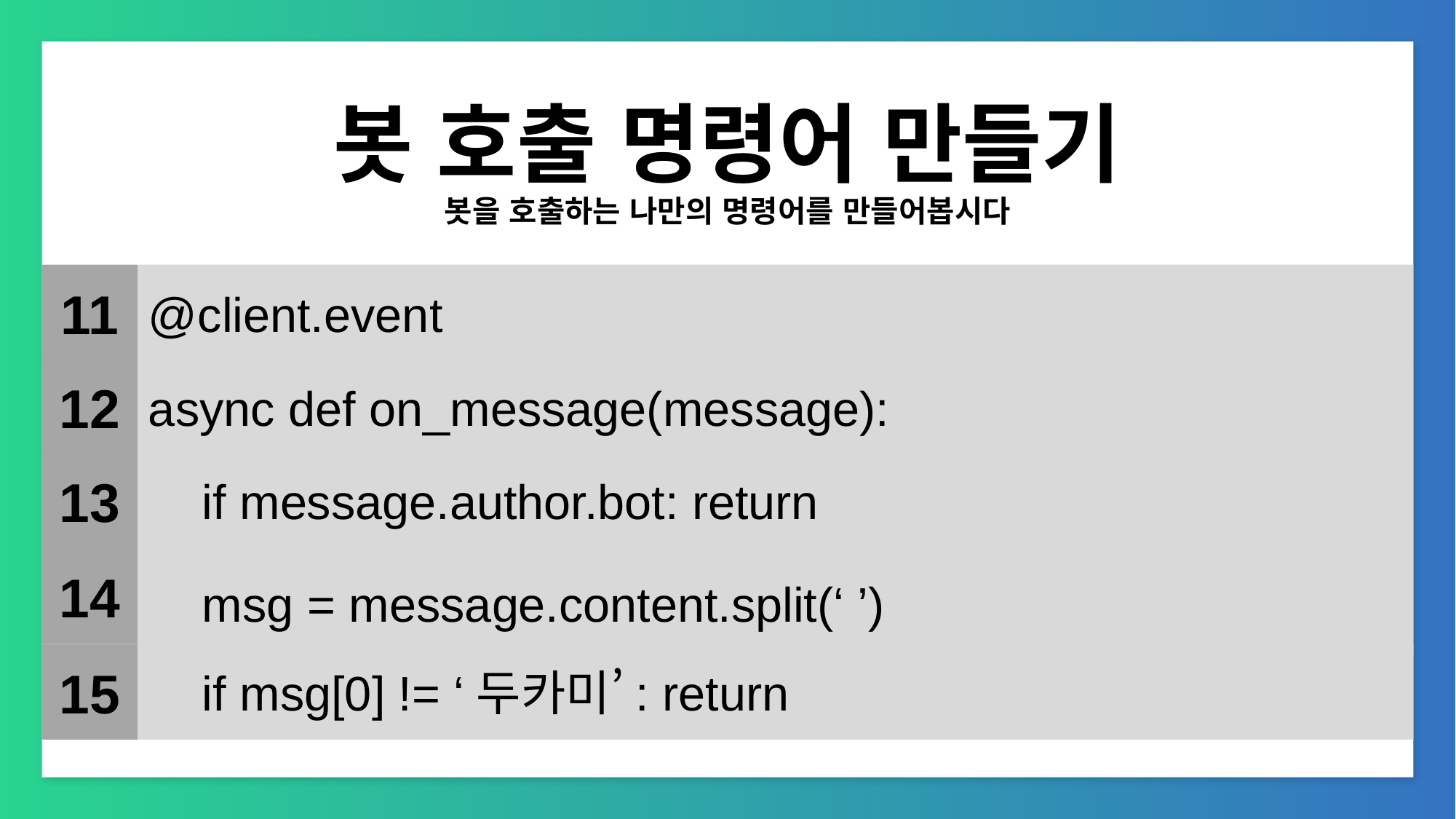

# 봇 호출 명령어 만들기
봇을 호출하는 나만의 명령어를 만들어봅시다
@client.event
11
async def on_message(message):
12
    if message.author.bot: return
13
    msg = message.content.split(‘ ’)
14
    if msg[0] != ‘두카미’: return
15